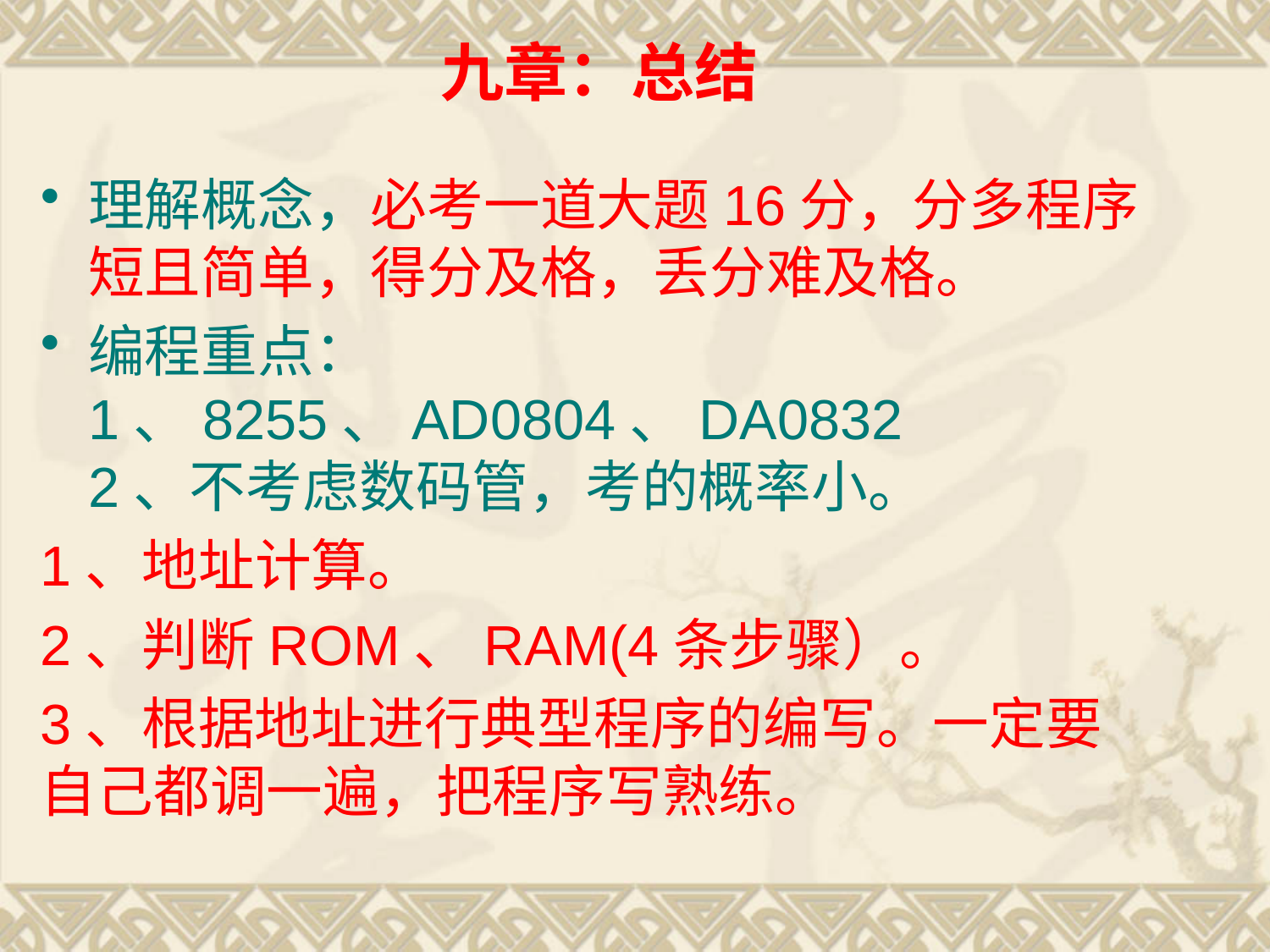

九章：总结
理解概念，必考一道大题16分，分多程序短且简单，得分及格，丢分难及格。
编程重点：1、8255、AD0804、DA0832                 2、不考虑数码管，考的概率小。
1、地址计算。
2、判断ROM、RAM(4条步骤）。
3、根据地址进行典型程序的编写。一定要自己都调一遍，把程序写熟练。